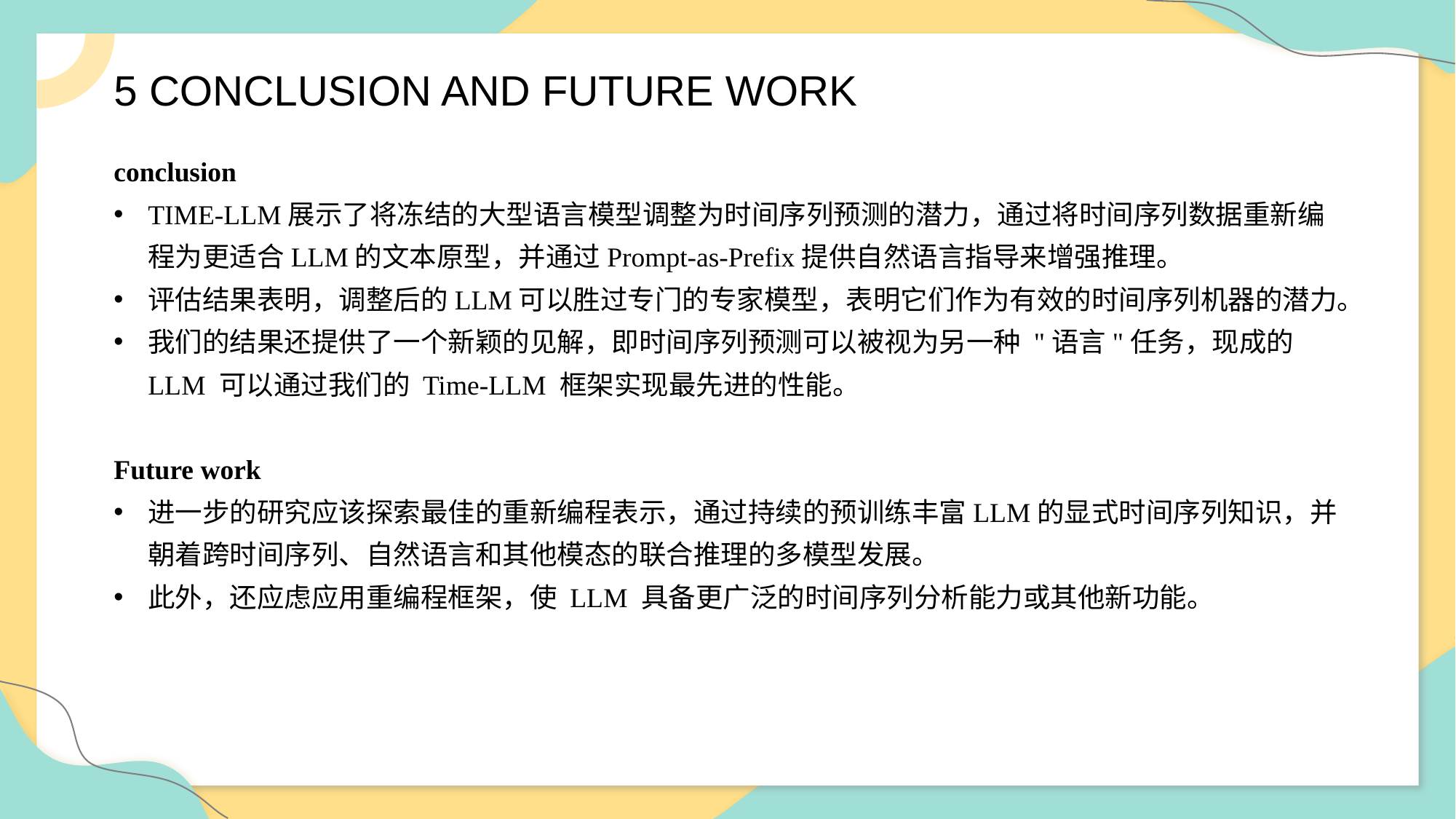

# 5 CONCLUSION AND FUTURE WORK
conclusion
TIME-LLM展示了将冻结的大型语言模型调整为时间序列预测的潜力，通过将时间序列数据重新编程为更适合LLM的文本原型，并通过Prompt-as-Prefix提供自然语言指导来增强推理。
评估结果表明，调整后的LLM可以胜过专门的专家模型，表明它们作为有效的时间序列机器的潜力。
我们的结果还提供了一个新颖的见解，即时间序列预测可以被视为另一种 "语言"任务，现成的 LLM 可以通过我们的 Time-LLM 框架实现最先进的性能。

Future work
进一步的研究应该探索最佳的重新编程表示，通过持续的预训练丰富LLM的显式时间序列知识，并朝着跨时间序列、自然语言和其他模态的联合推理的多模型发展。
此外，还应虑应用重编程框架，使 LLM 具备更广泛的时间序列分析能力或其他新功能。